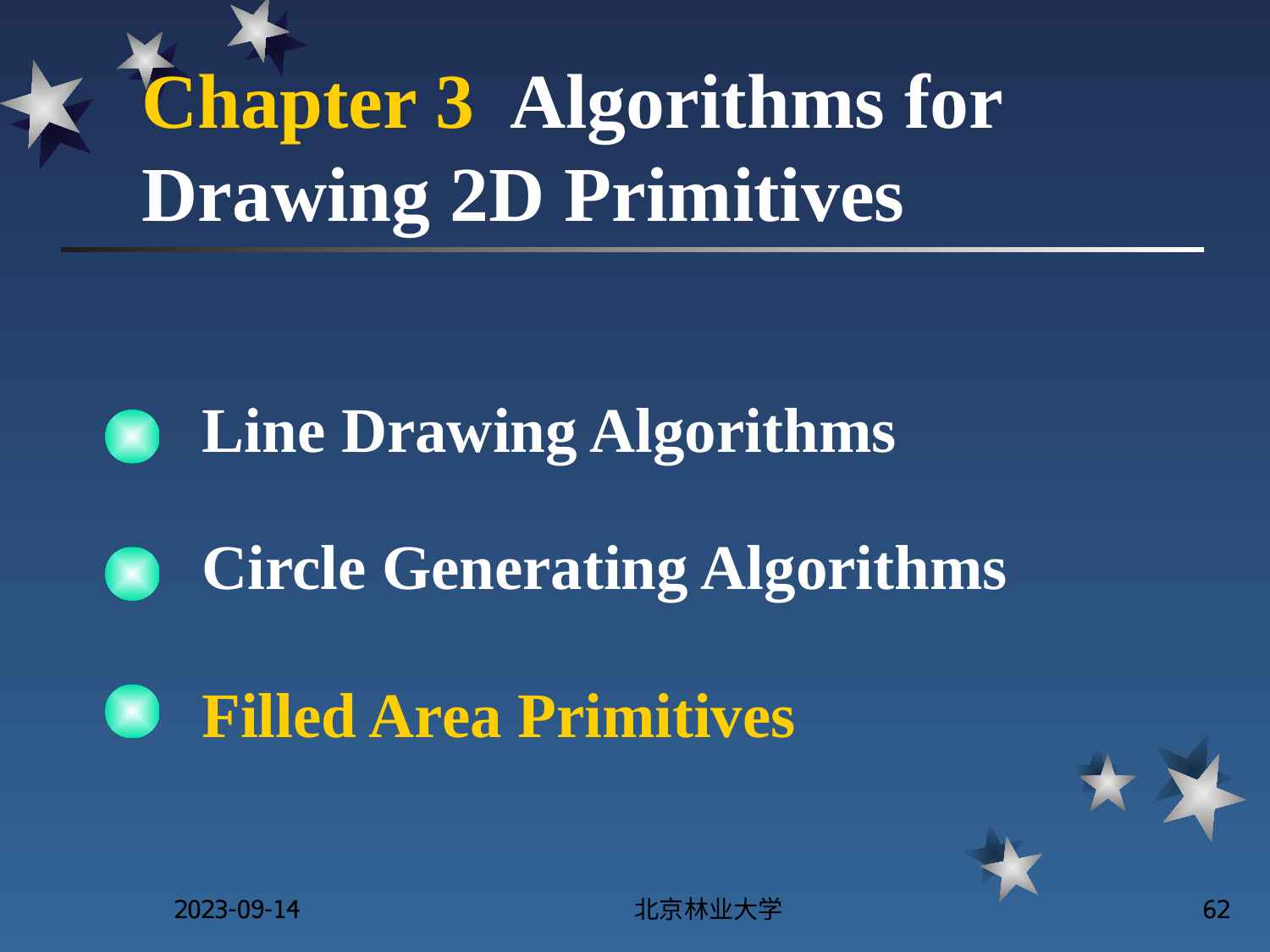

# Chapter 3  Algorithms for Drawing 2D Primitives
Line Drawing Algorithms

Circle Generating Algorithms

Filled Area Primitives

2023-09-14
北京林业大学
62